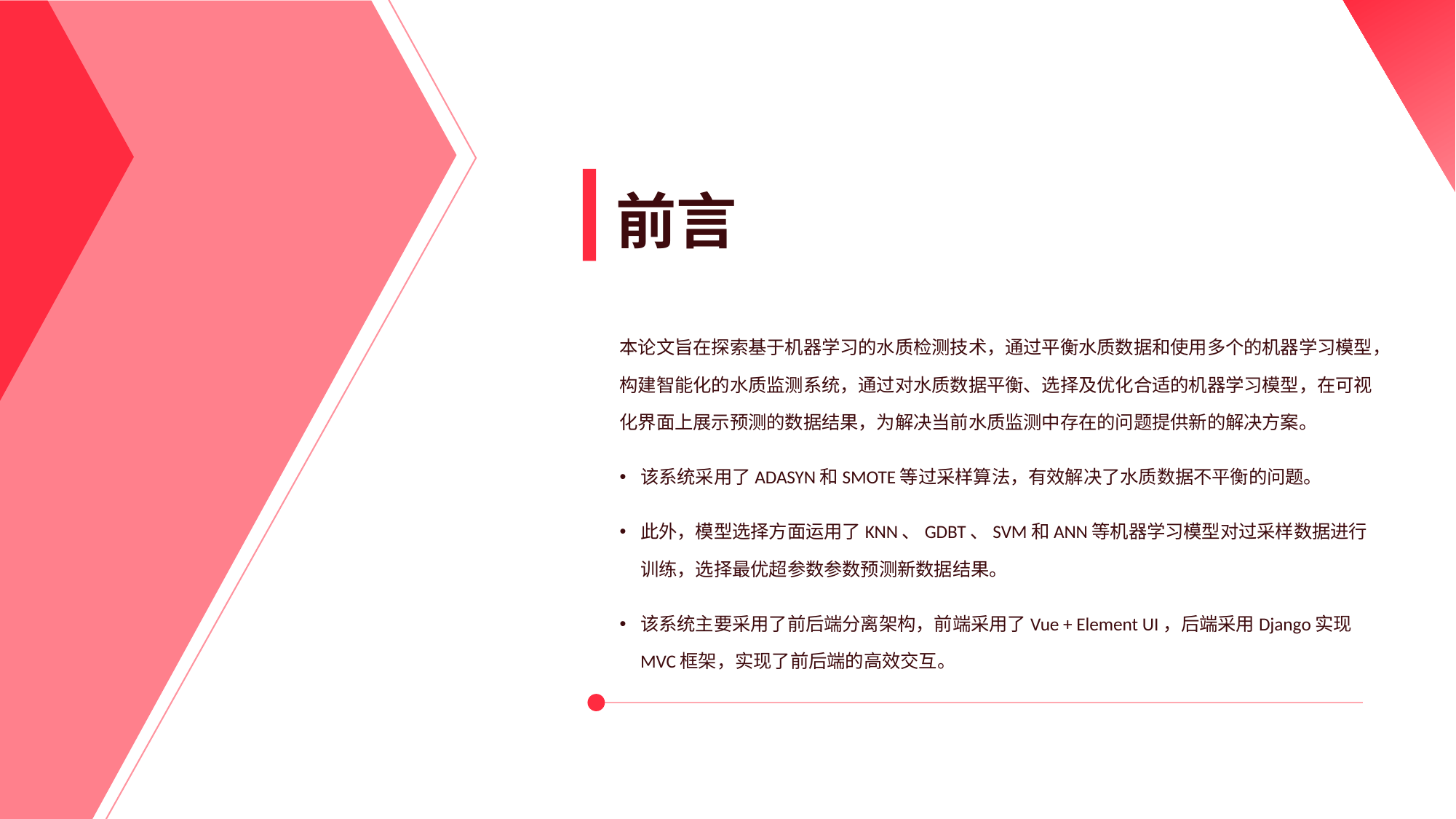

前言

本论文旨在探索基于机器学习的水质检测技术，通过平衡水质数据和使用多个的机器学习模型，构建智能化的水质监测系统，通过对水质数据平衡、选择及优化合适的机器学习模型，在可视化界面上展示预测的数据结果，为解决当前水质监测中存在的问题提供新的解决方案。
该系统采用了ADASYN和SMOTE等过采样算法，有效解决了水质数据不平衡的问题。
此外，模型选择方面运用了KNN、GDBT、SVM和ANN等机器学习模型对过采样数据进行训练，选择最优超参数参数预测新数据结果。
该系统主要采用了前后端分离架构，前端采用了Vue + Element UI，后端采用Django实现MVC框架，实现了前后端的高效交互。